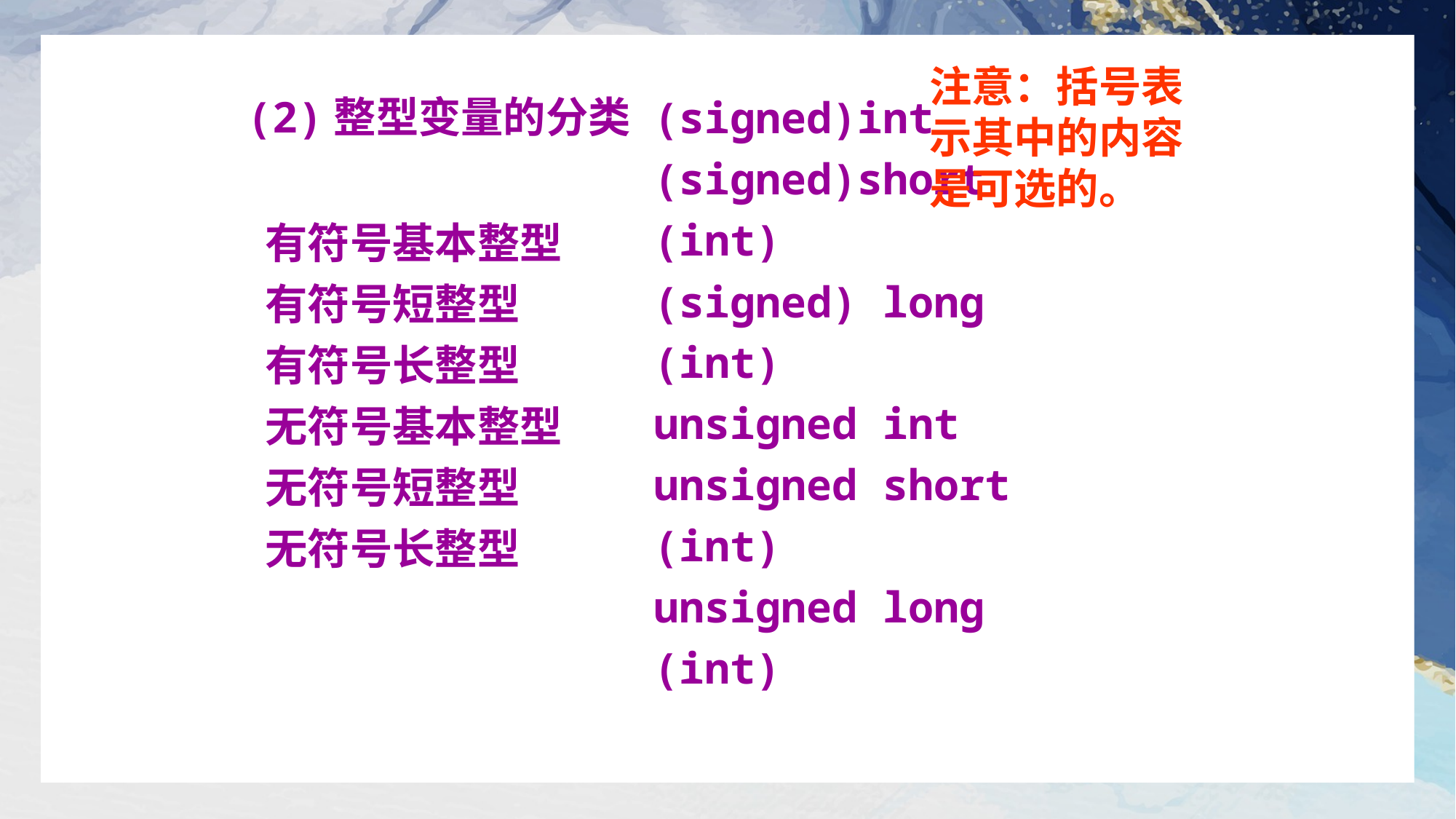

注意：括号表示其中的内容是可选的。
(2)整型变量的分类

(signed)int
(signed)short (int)
(signed) long (int)
unsigned int
unsigned short (int)
unsigned long (int)
有符号基本整型
有符号短整型
有符号长整型
无符号基本整型
无符号短整型
无符号长整型